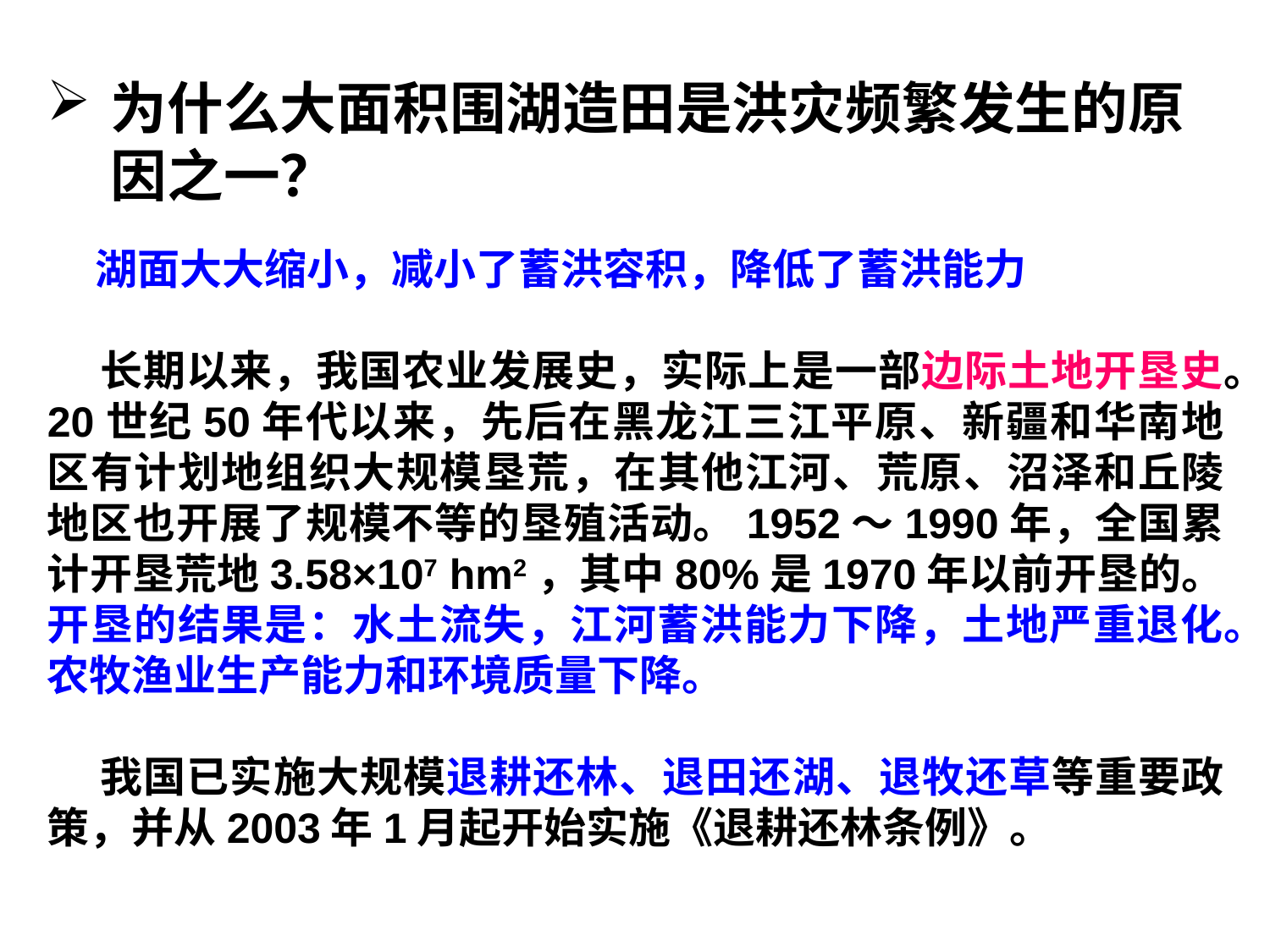

为什么大面积围湖造田是洪灾频繁发生的原因之一？
    湖面大大缩小，减小了蓄洪容积，降低了蓄洪能力

    长期以来，我国农业发展史，实际上是一部边际土地开垦史。20世纪50年代以来，先后在黑龙江三江平原、新疆和华南地区有计划地组织大规模垦荒，在其他江河、荒原、沼泽和丘陵地区也开展了规模不等的垦殖活动。1952～1990年，全国累计开垦荒地3.58×107 hm2，其中80%是1970年以前开垦的。开垦的结果是：水土流失，江河蓄洪能力下降，土地严重退化。农牧渔业生产能力和环境质量下降。

    我国已实施大规模退耕还林、退田还湖、退牧还草等重要政策，并从2003年1月起开始实施《退耕还林条例》。